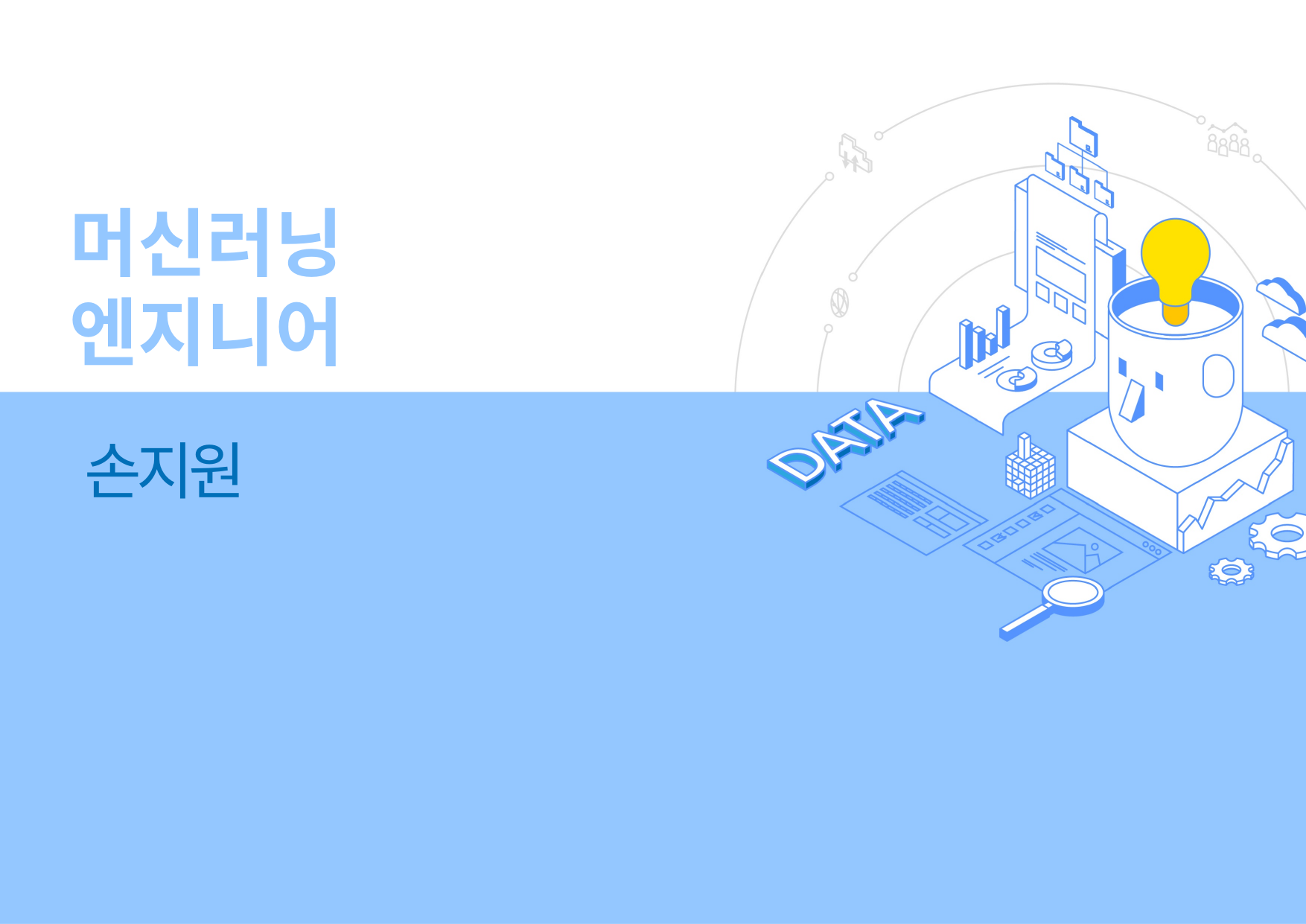

머신러닝 엔지니어
Ⅰ
손지원
1. 머신러닝 엔지니어란
2. 크롤링
3. 결과
4. 결론